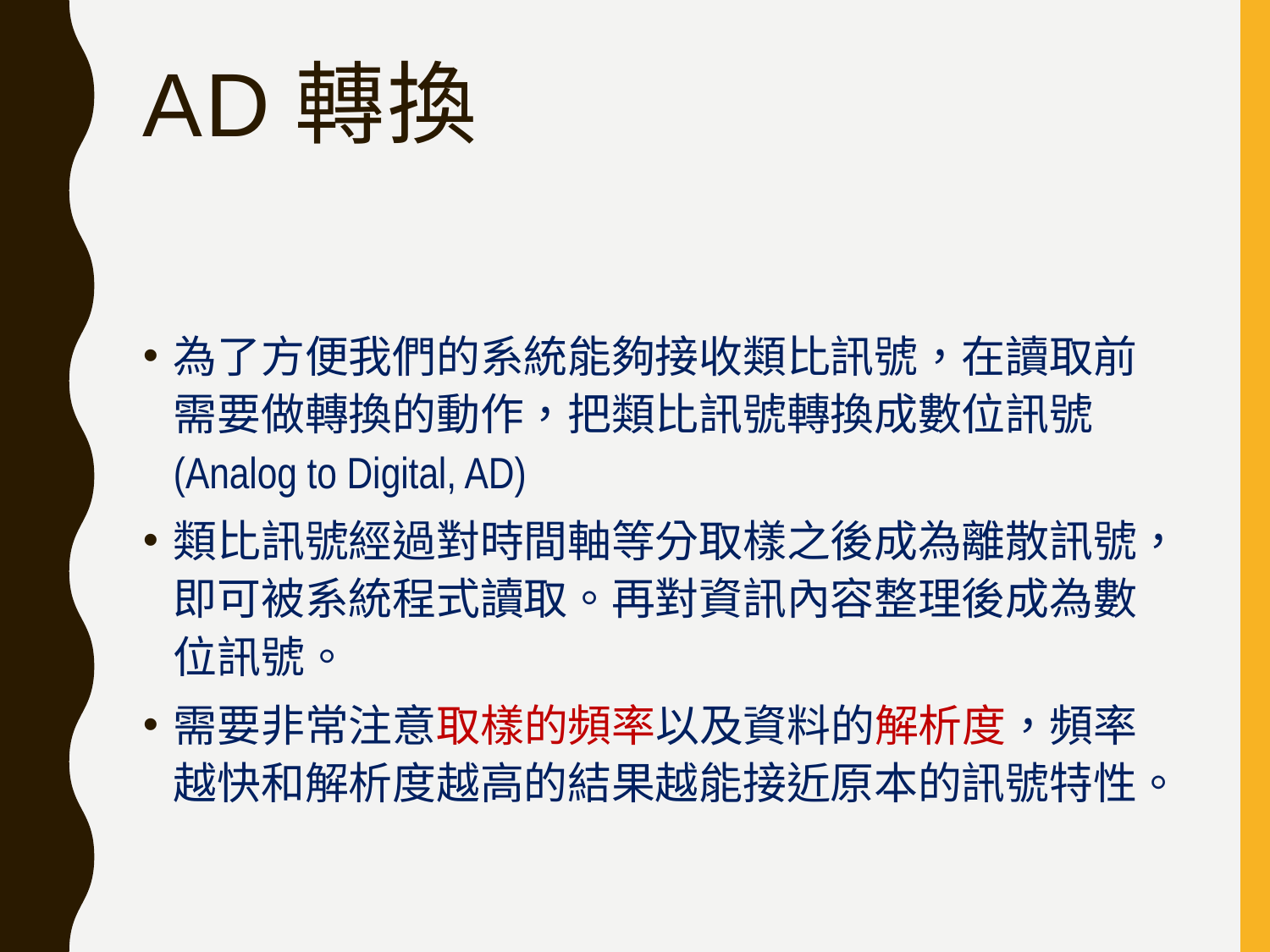

# AD轉換
為了方便我們的系統能夠接收類比訊號，在讀取前需要做轉換的動作，把類比訊號轉換成數位訊號(Analog to Digital, AD)
類比訊號經過對時間軸等分取樣之後成為離散訊號，即可被系統程式讀取。再對資訊內容整理後成為數位訊號。
需要非常注意取樣的頻率以及資料的解析度，頻率越快和解析度越高的結果越能接近原本的訊號特性。